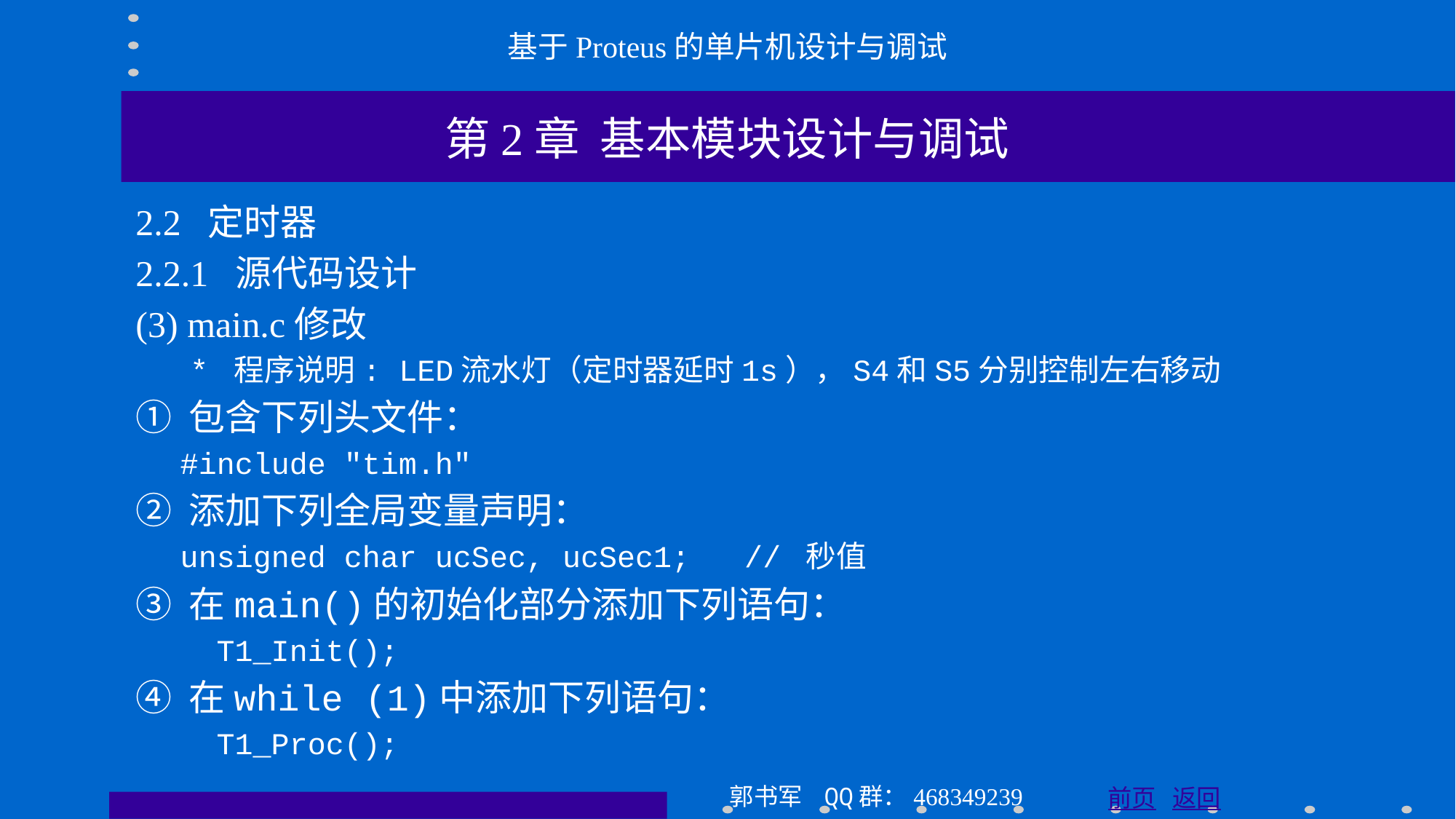

基于Proteus的单片机设计与调试
第2章  基本模块设计与调试
2.2  定时器
2.2.1  源代码设计
(3) main.c修改
   * 程序说明: LED流水灯（定时器延时1s），S4和S5分别控制左右移动
① 包含下列头文件：
#include "tim.h"
② 添加下列全局变量声明：
unsigned char ucSec, ucSec1;   // 秒值
③ 在main()的初始化部分添加下列语句：
  T1_Init();
④ 在while (1)中添加下列语句：
  T1_Proc();

郭书军   QQ群：468349239
前页   返回